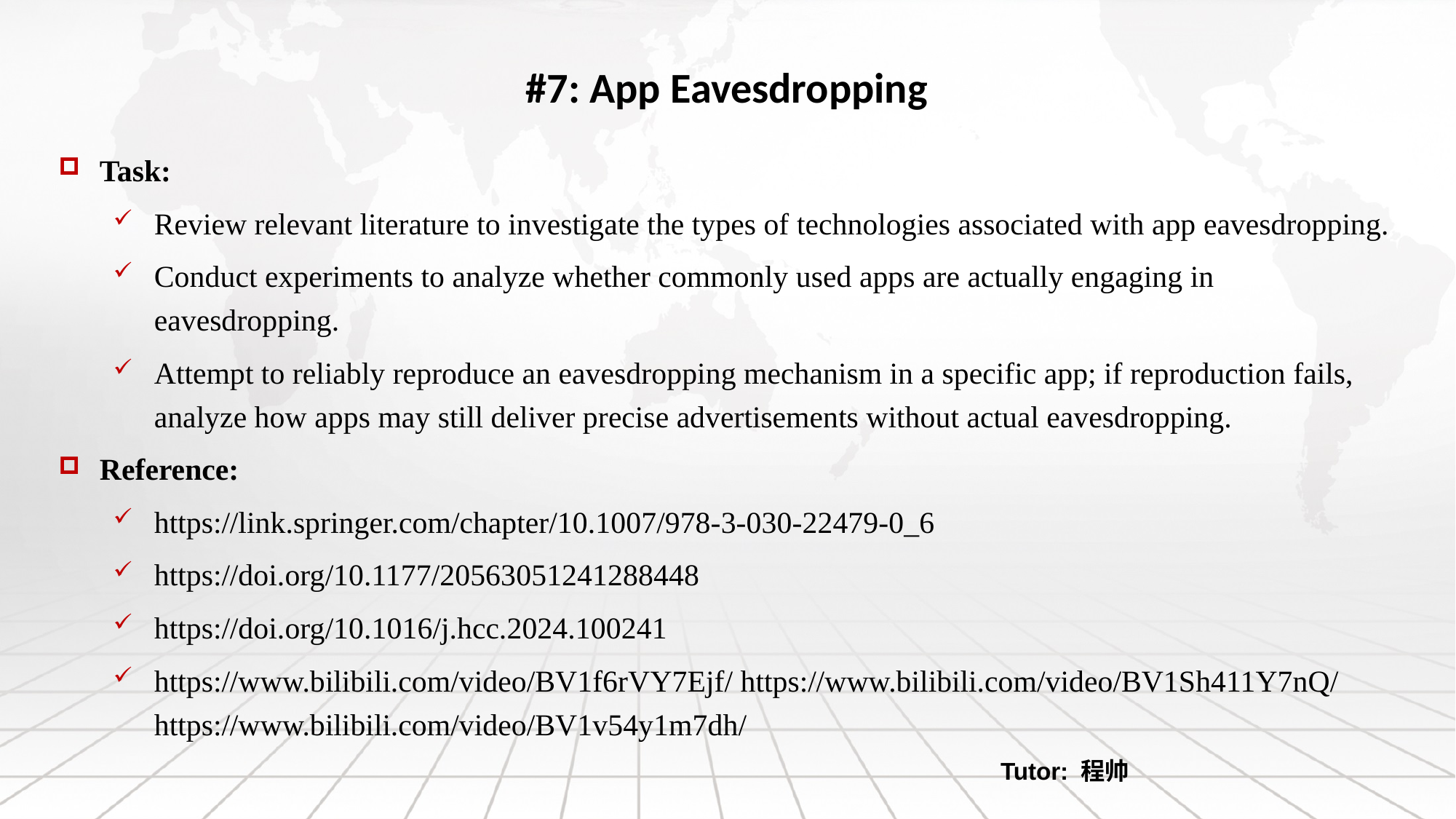

#7: App Eavesdropping
Task:
Review relevant literature to investigate the types of technologies associated with app eavesdropping.
Conduct experiments to analyze whether commonly used apps are actually engaging in eavesdropping.
Attempt to reliably reproduce an eavesdropping mechanism in a specific app; if reproduction fails, analyze how apps may still deliver precise advertisements without actual eavesdropping.
Reference:
https://link.springer.com/chapter/10.1007/978-3-030-22479-0_6
https://doi.org/10.1177/20563051241288448
https://doi.org/10.1016/j.hcc.2024.100241
https://www.bilibili.com/video/BV1f6rVY7Ejf/ https://www.bilibili.com/video/BV1Sh411Y7nQ/ https://www.bilibili.com/video/BV1v54y1m7dh/
Tutor: 程帅